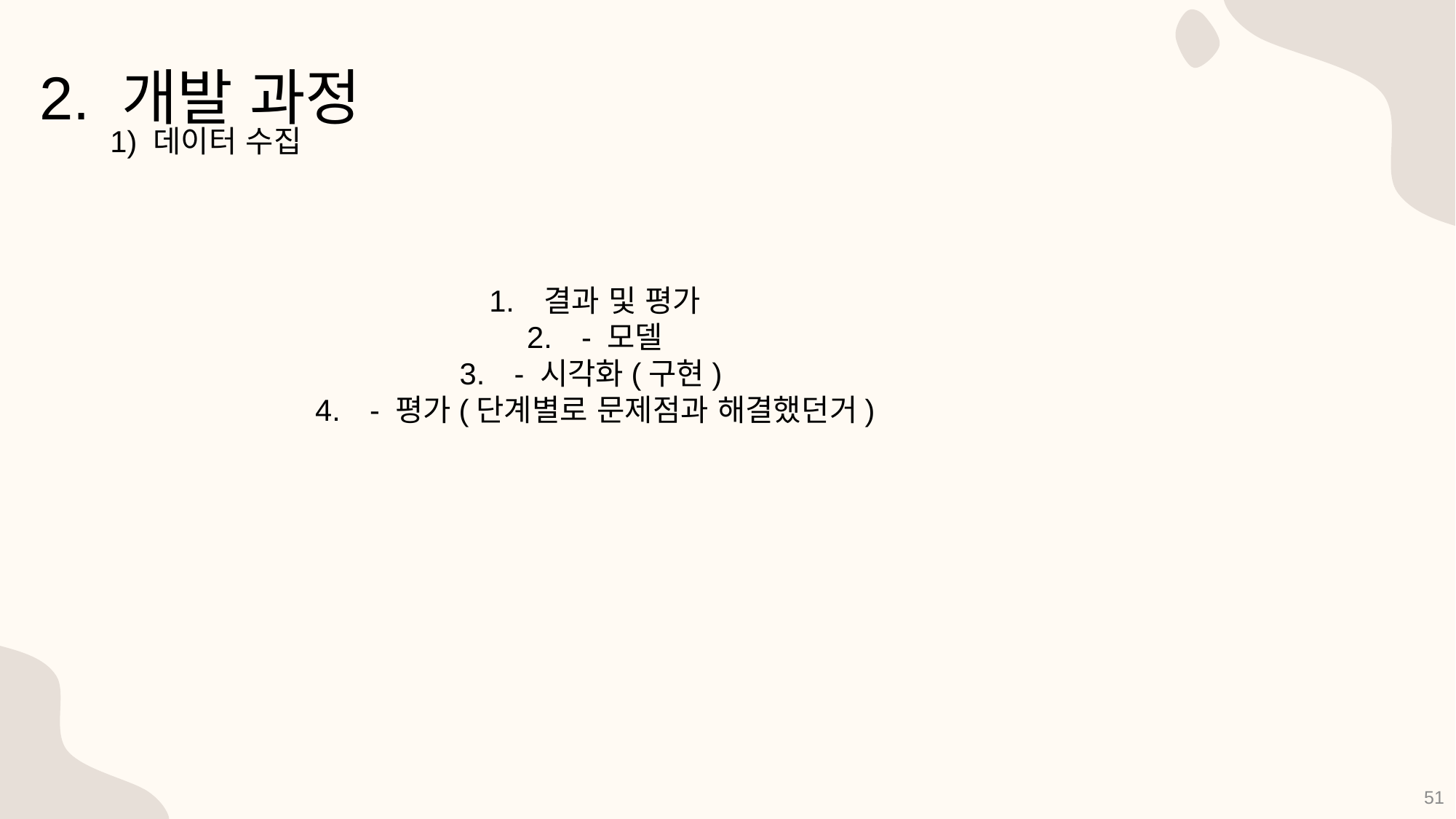

2. 개발 과정
1) 데이터 수집
결과 및 평가
- 모델
- 시각화(구현)
- 평가(단계별로 문제점과 해결했던거)

51